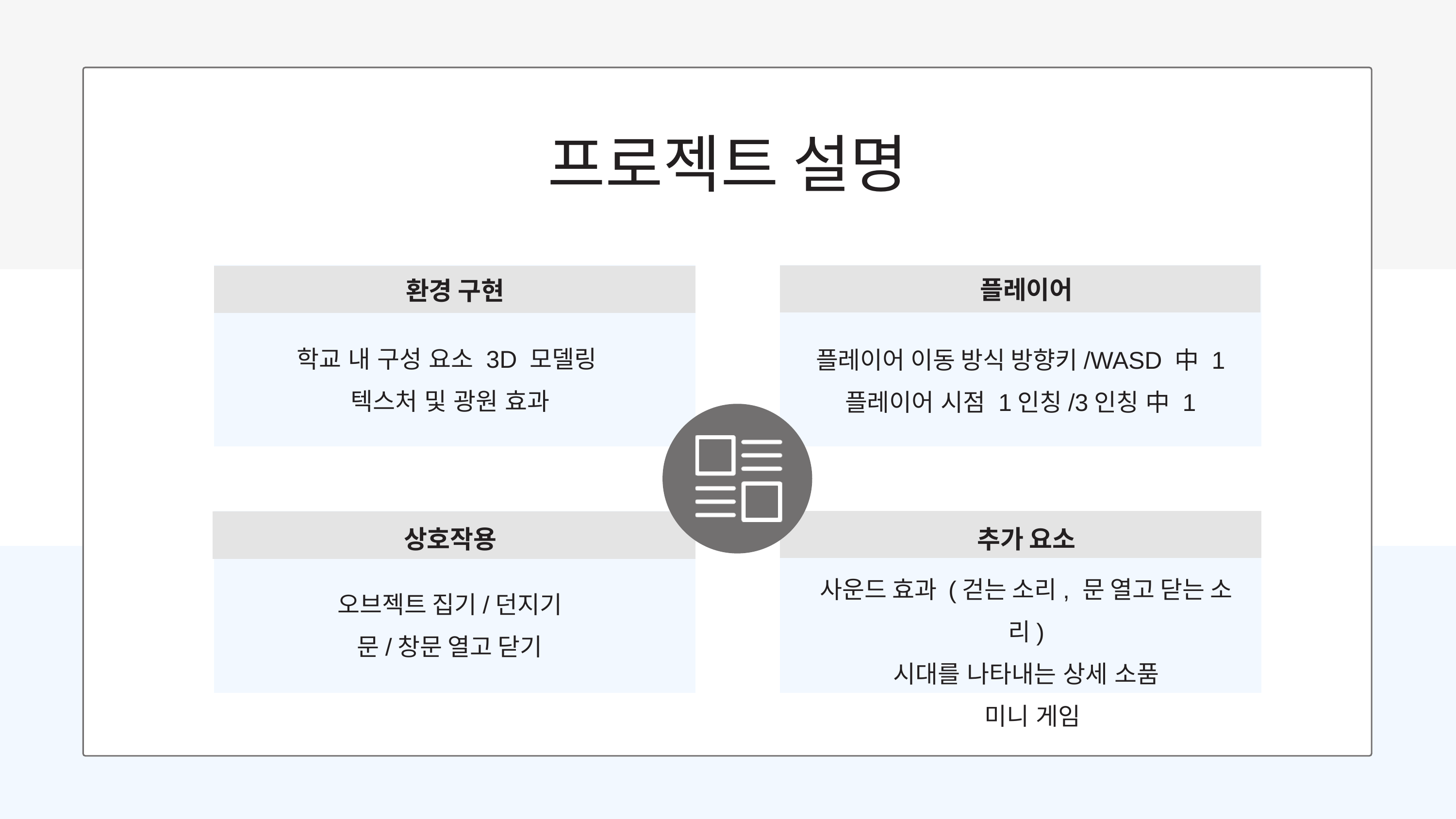

프로젝트 설명

플레이어
환경 구현
학교 내 구성 요소 3D 모델링
텍스처 및 광원 효과
플레이어 이동 방식 방향키/WASD 中 1
플레이어 시점 1인칭/3인칭 中 1

상호작용
추가 요소
사운드 효과 (걷는 소리, 문 열고 닫는 소리)
시대를 나타내는 상세 소품
 미니 게임
오브젝트 집기/던지기
문/창문 열고 닫기